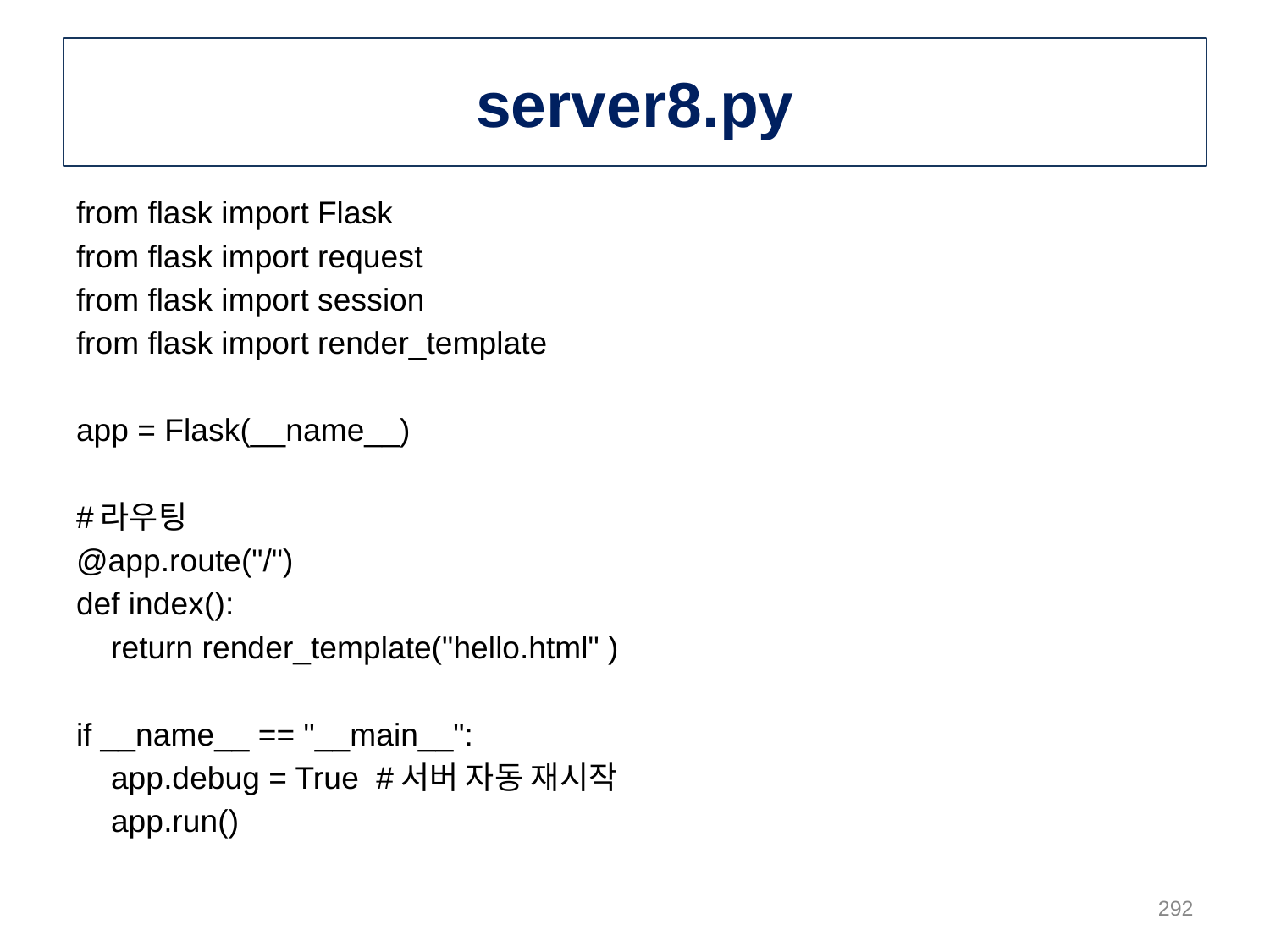

# server8.py
from flask import Flask
from flask import request
from flask import session
from flask import render_template

app = Flask(__name__)

#라우팅
@app.route("/")
def index():
    return render_template("hello.html" )

if __name__ == "__main__":
    app.debug = True  #서버 자동 재시작
    app.run()

292